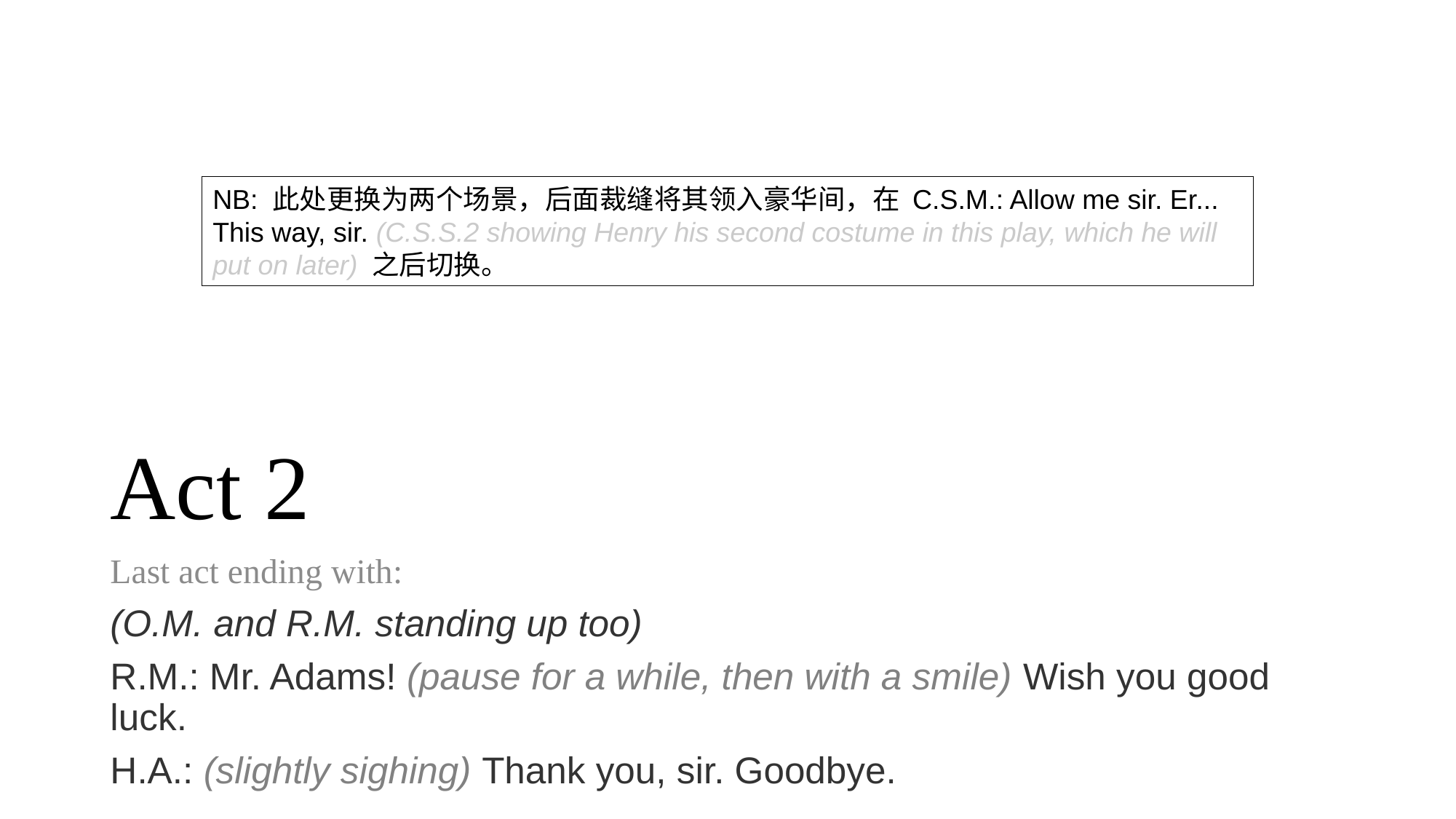

NB: 此处更换为两个场景，后面裁缝将其领入豪华间，在 C.S.M.: Allow me sir. Er... This way, sir. (C.S.S.2 showing Henry his second costume in this play, which he will put on later) 之后切换。
# Act 2
Last act ending with:
(O.M. and R.M. standing up too)
R.M.: Mr. Adams! (pause for a while, then with a smile) Wish you good luck.
H.A.: (slightly sighing) Thank you, sir. Goodbye.